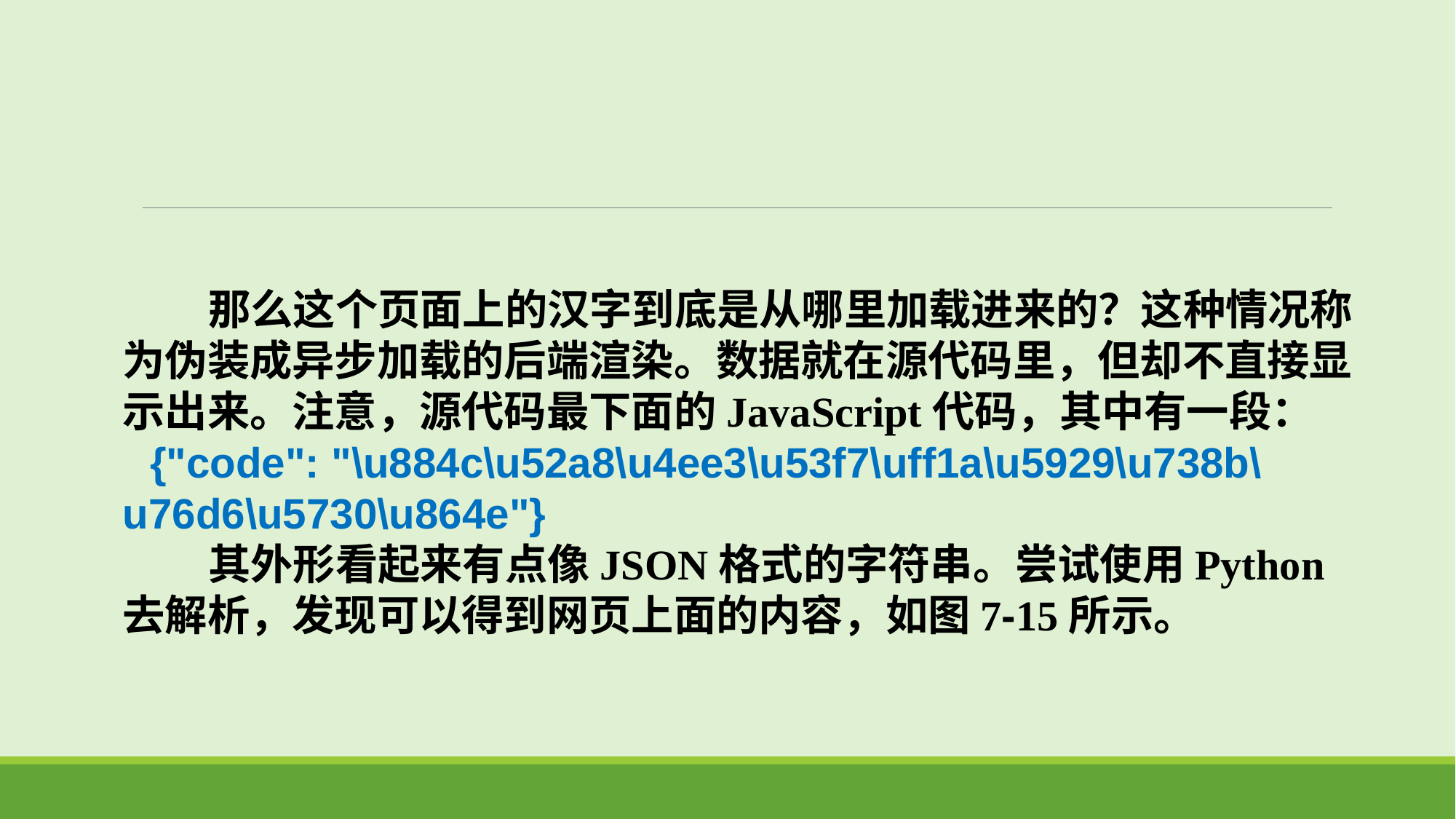

那么这个页面上的汉字到底是从哪里加载进来的？这种情况称为伪装成异步加载的后端渲染。数据就在源代码里，但却不直接显示出来。注意，源代码最下面的JavaScript代码，其中有一段：
{"code": "\u884c\u52a8\u4ee3\u53f7\uff1a\u5929\u738b\u76d6\u5730\u864e"}
     其外形看起来有点像JSON格式的字符串。尝试使用Python去解析，发现可以得到网页上面的内容，如图7-15所示。